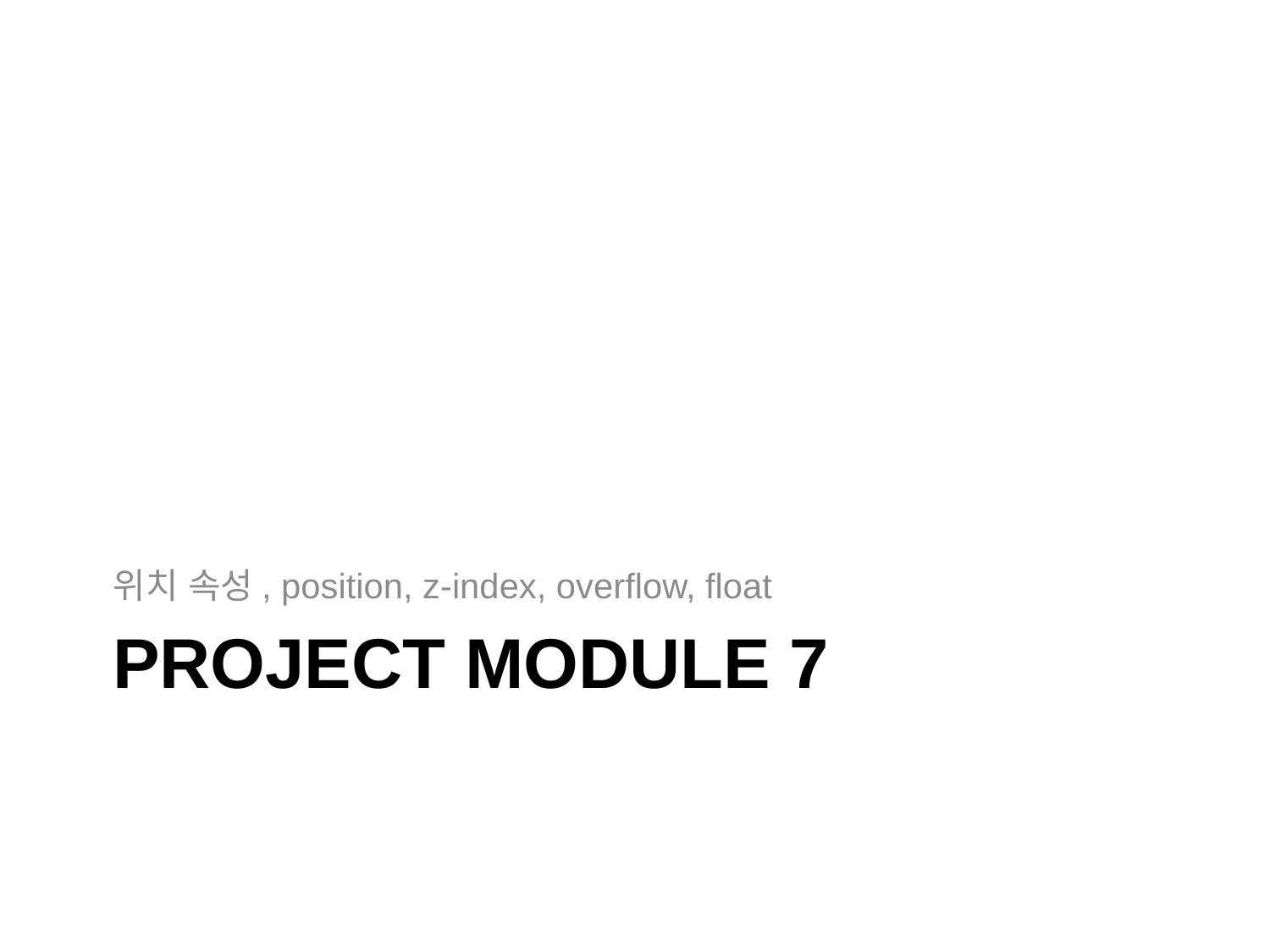

위치 속성, position, z-index, overflow, float
# ProJect Module 7